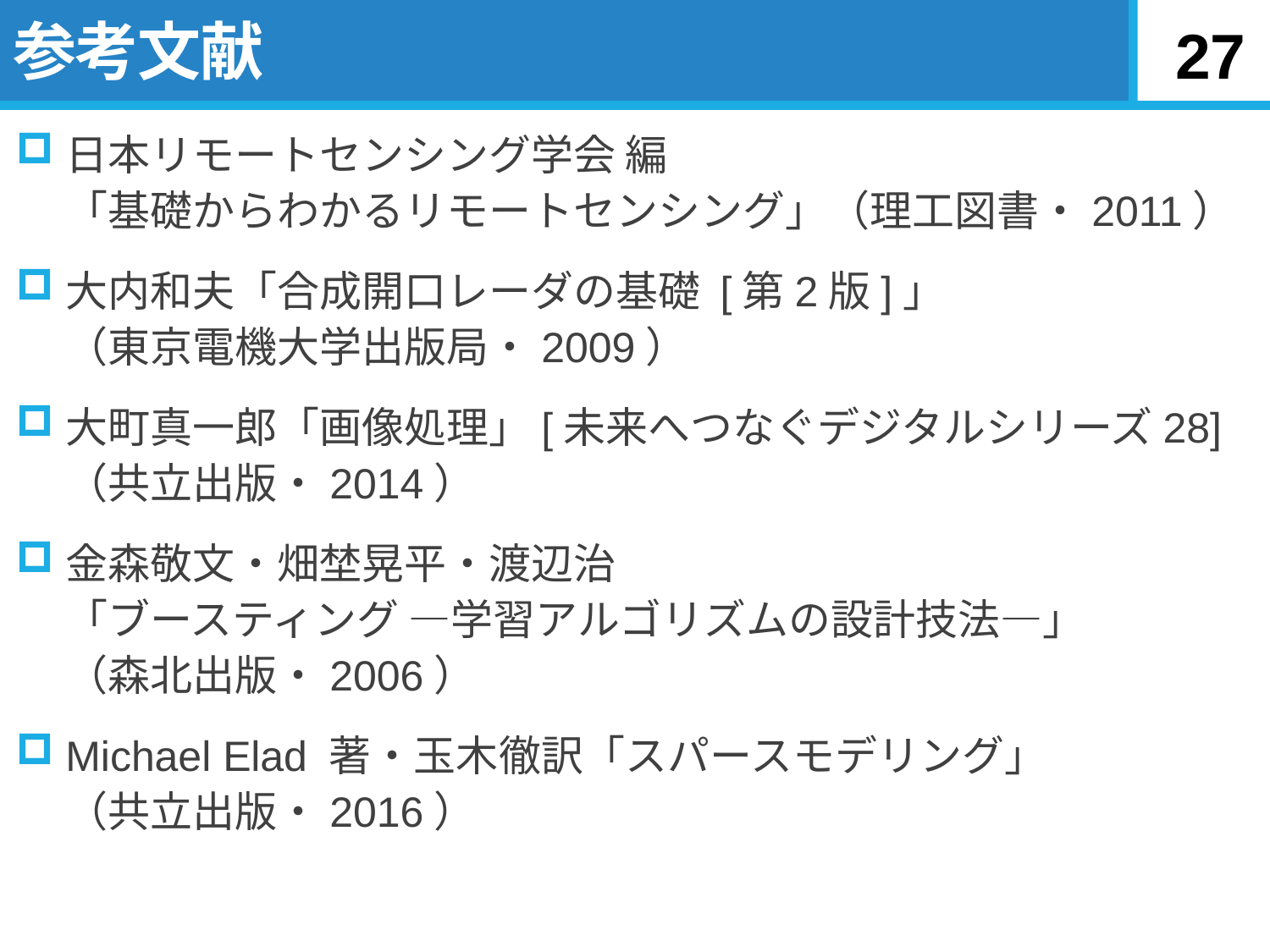

# 参考文献
27
日本リモートセンシング学会 編
「基礎からわかるリモートセンシング」（理工図書・2011）
大内和夫「合成開口レーダの基礎 [第2版]」
（東京電機大学出版局・2009）
大町真一郎「画像処理」[未来へつなぐデジタルシリーズ28]
（共立出版・2014）
金森敬文・畑埜晃平・渡辺治
「ブースティング ―学習アルゴリズムの設計技法―」
（森北出版・2006）
Michael Elad 著・玉木徹訳「スパースモデリング」
（共立出版・2016）